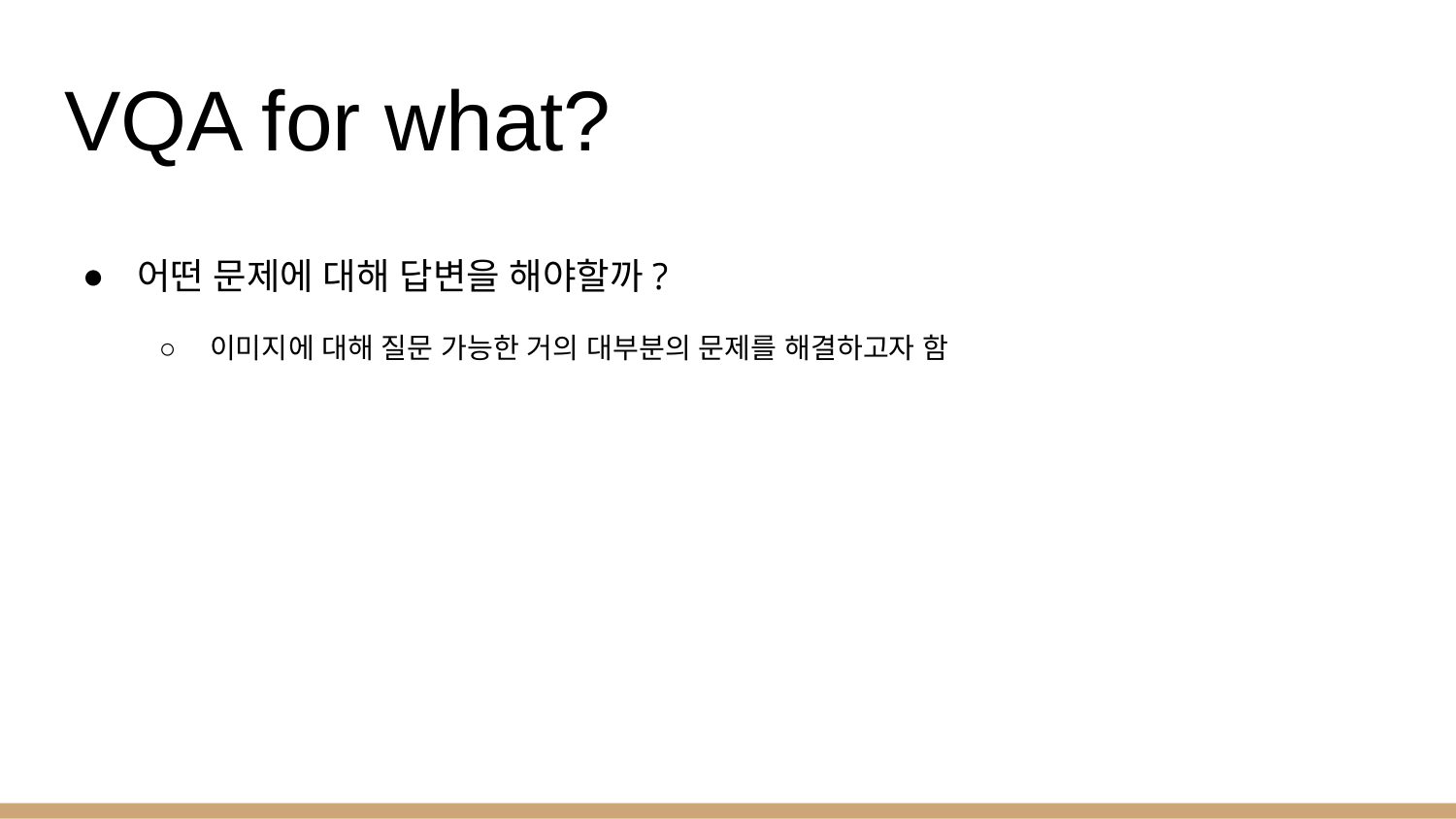

# VQA for what?
어떤 문제에 대해 답변을 해야할까?
이미지에 대해 질문 가능한 거의 대부분의 문제를 해결하고자 함